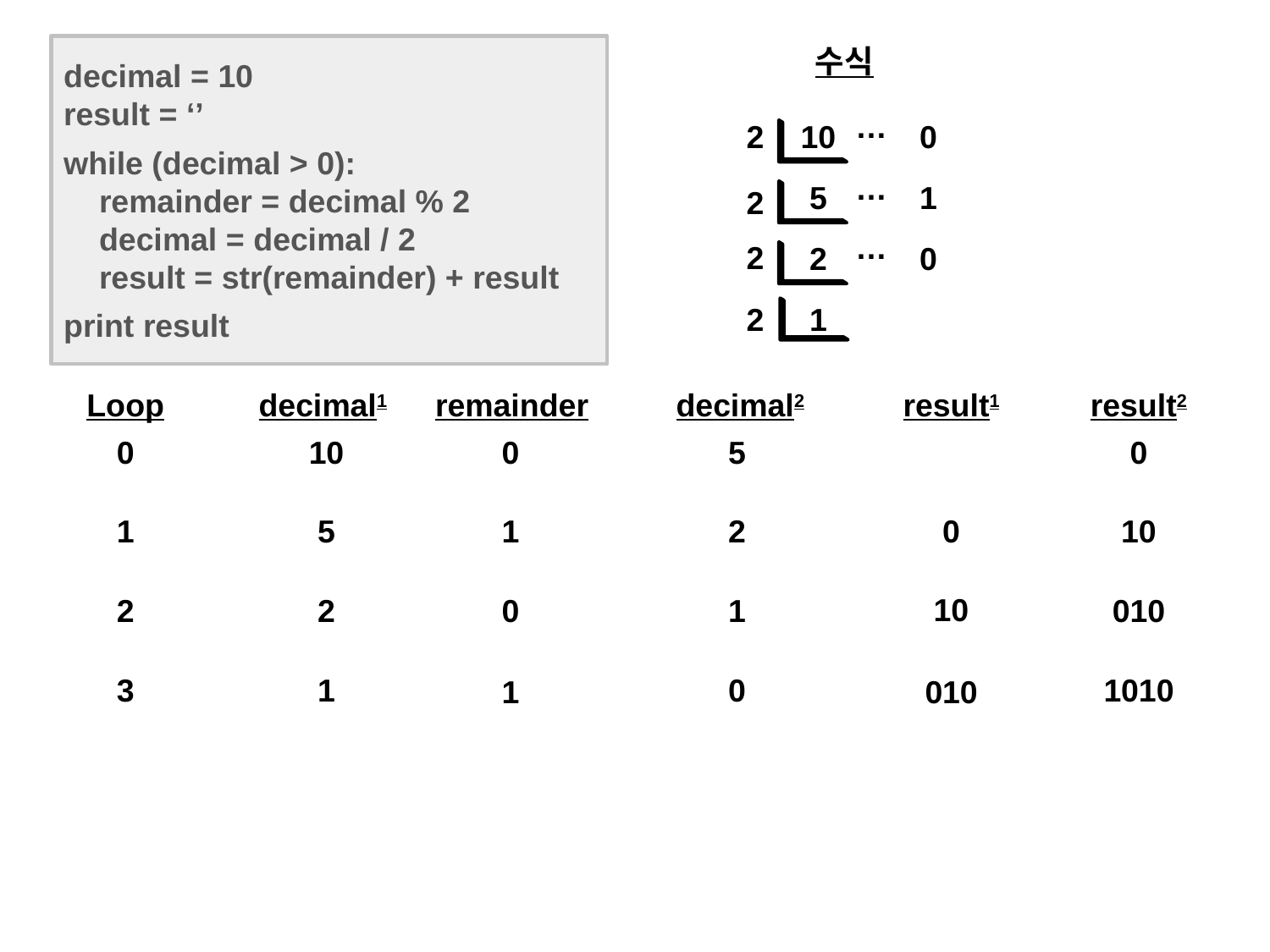

수식
decimal = 10
result = ‘’
while (decimal > 0):
    remainder = decimal % 2
    decimal = decimal / 2
    result = str(remainder) + result
print result
…
2
10
0

…
5
1
2

…
2
2
0

2
1

Loop
decimal1
remainder
decimal2
result1
result2
0
10
0
5
0
1
5
1
2
0
10
10
2
2
0
1
010
3
1
0
1010
1
010